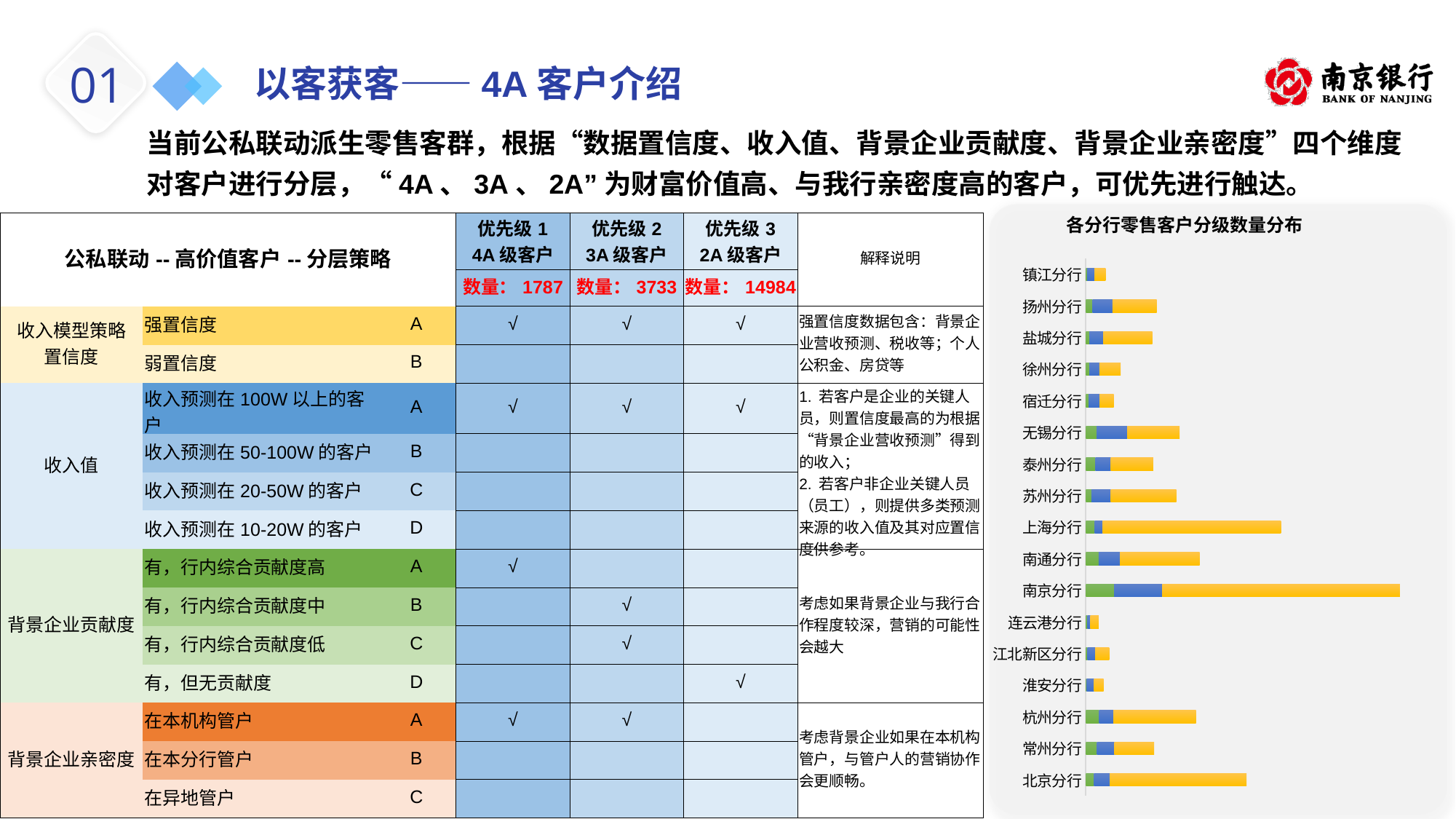

# 以客获客——4A客户介绍
01
当前公私联动派生零售客群，根据“数据置信度、收入值、背景企业贡献度、背景企业亲密度”四个维度对客户进行分层，“4A、3A、2A”为财富价值高、与我行亲密度高的客户，可优先进行触达。

### Chart: 各分行零售客户分级数量分布

| Category | 4A | 3A | 2A |
|---|---|---|---|
| 北京分行 | 112.0 | 218.0 | 1887.0 |
| 常州分行 | 154.0 | 240.0 | 548.0 |
| 杭州分行 | 183.0 | 197.0 | 1137.0 |
| 淮安分行 | 9.0 | 104.0 | 131.0 |
| 江北新区分行 | 24.0 | 105.0 | 193.0 |
| 连云港分行 | 21.0 | 43.0 | 113.0 |
| 南京分行 | 390.0 | 663.0 | 3278.0 |
| 南通分行 | 176.0 | 293.0 | 1099.0 |
| 上海分行 | 122.0 | 110.0 | 2460.0 |
| 苏州分行 | 76.0 | 267.0 | 904.0 |
| 泰州分行 | 130.0 | 214.0 | 585.0 |
| 无锡分行 | 148.0 | 423.0 | 721.0 |
| 宿迁分行 | 39.0 | 150.0 | 194.0 |
| 徐州分行 | 48.0 | 137.0 | 294.0 |
| 盐城分行 | 48.0 | 193.0 | 676.0 |
| 扬州分行 | 91.0 | 275.0 | 611.0 |
| 镇江分行 | 16.0 | 101.0 | 153.0 |
| 公私联动--高价值客户--分层策略 |  |  | 优先级1 4A级客户 | 优先级2 3A级客户 | 优先级3 2A级客户 | 解释说明 |
| --- | --- | --- | --- | --- | --- | --- |
|  |  |  | 数量：1787 | 数量：3733 | 数量：14984 |  |
| 收入模型策略 置信度 | 强置信度 | A | √ | √ | √ | 强置信度数据包含：背景企业营收预测、税收等；个人公积金、房贷等 |
|  | 弱置信度 | B |  |  |  |  |
| 收入值 | 收入预测在100W以上的客户 | A | √ | √ | √ | 1. 若客户是企业的关键人员，则置信度最高的为根据“背景企业营收预测”得到的收入； 2. 若客户非企业关键人员（员工），则提供多类预测来源的收入值及其对应置信度供参考。 |
|  | 收入预测在50-100W的客户 | B |  |  |  |  |
|  | 收入预测在20-50W的客户 | C |  |  |  |  |
|  | 收入预测在10-20W的客户 | D |  |  |  |  |
| 背景企业贡献度 | 有，行内综合贡献度高 | A | √ |  |  | 考虑如果背景企业与我行合作程度较深，营销的可能性会越大 |
|  | 有，行内综合贡献度中 | B |  | √ |  |  |
|  | 有，行内综合贡献度低 | C |  | √ |  |  |
|  | 有，但无贡献度 | D |  |  | √ |  |
| 背景企业亲密度 | 在本机构管户 | A | √ | √ |  | 考虑背景企业如果在本机构管户，与管户人的营销协作会更顺畅。 |
|  | 在本分行管户 | B |  |  |  |  |
|  | 在异地管户 | C |  |  |  |  |